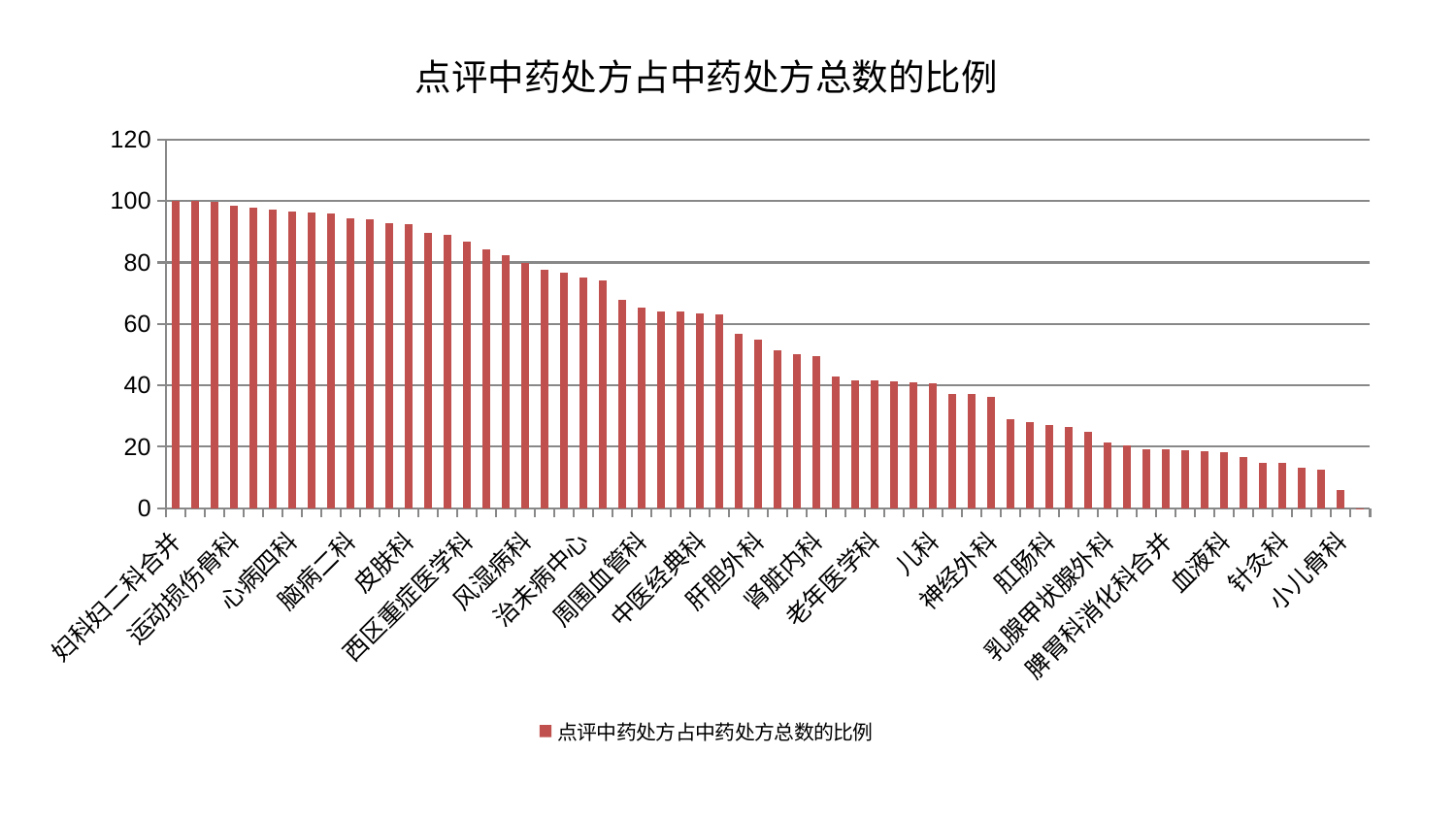

### Chart: 点评中药处方占中药处方总数的比例

| Category | 点评中药处方占中药处方总数的比例 |
|---|---|
| 妇科妇二科合并 | 100.0 |
| 重症医学科 | 99.98957402335955 |
| 美容皮肤科 | 99.78520488638081 |
| 运动损伤骨科 | 98.33262972366983 |
| 产科 | 97.83759485544553 |
| 关节骨科 | 97.10750476849486 |
| 心病四科 | 96.7048040876835 |
| 心病一科 | 96.3455504334301 |
| 显微骨科 | 95.92717758786027 |
| 脑病二科 | 94.37387546675059 |
| 康复科 | 93.91530744666754 |
| 肿瘤内科 | 92.80488190603472 |
| 皮肤科 | 92.56121281088164 |
| 东区重症医学科 | 89.59703915203318 |
| 推拿科 | 88.92862754820571 |
| 西区重症医学科 | 86.82977516071865 |
| 妇二科 | 84.19843635833661 |
| 内分泌科 | 82.3612537760825 |
| 风湿病科 | 79.85864559004715 |
| 消化内科 | 77.80183702758812 |
| 呼吸内科 | 76.7915778851503 |
| 治未病中心 | 75.17423536367484 |
| 中医外治中心 | 74.15944993253609 |
| 耳鼻喉科 | 67.96690961328956 |
| 周围血管科 | 65.40511252422534 |
| 肾病科 | 64.14447980881398 |
| 心血管内科 | 63.89989618224143 |
| 中医经典科 | 63.29152094171638 |
| 脊柱骨科 | 63.03866327209705 |
| 东区肾病科 | 56.92818990774809 |
| 肝胆外科 | 54.767697931080214 |
| 脾胃病科 | 51.5193155534862 |
| 妇科 | 50.14399967288384 |
| 肾脏内科 | 49.455336790523155 |
| 微创骨科 | 42.868749414814346 |
| 脑病三科 | 41.64435323772095 |
| 老年医学科 | 41.64228283160605 |
| 脑病一科 | 41.43470535972969 |
| 神经内科 | 40.93307796010044 |
| 儿科 | 40.59440520758874 |
| 男科 | 37.2356954399965 |
| 综合内科 | 37.07779979512668 |
| 神经外科 | 36.36465324937924 |
| 小儿推拿科 | 28.856732025737532 |
| 胸外科 | 28.047063357749106 |
| 肛肠科 | 27.2228286007078 |
| 眼科 | 26.470893955846496 |
| 口腔科 | 24.862814205885492 |
| 乳腺甲状腺外科 | 21.260161982690175 |
| 骨科 | 20.55293027947757 |
| 普通外科 | 19.179034967655618 |
| 脾胃科消化科合并 | 19.081111754591454 |
| 身心医学科 | 18.918840781711857 |
| 创伤骨科 | 18.617921087041342 |
| 血液科 | 18.19080731036298 |
| 肝病科 | 16.57096583076983 |
| 心病三科 | 14.845448838510213 |
| 针灸科 | 14.675946927546747 |
| 泌尿外科 | 13.221101616270852 |
| 心病二科 | 12.45560225197429 |
| 小儿骨科 | 6.002997086367289 |
| 医院 | 0.011404018622654739 |
176